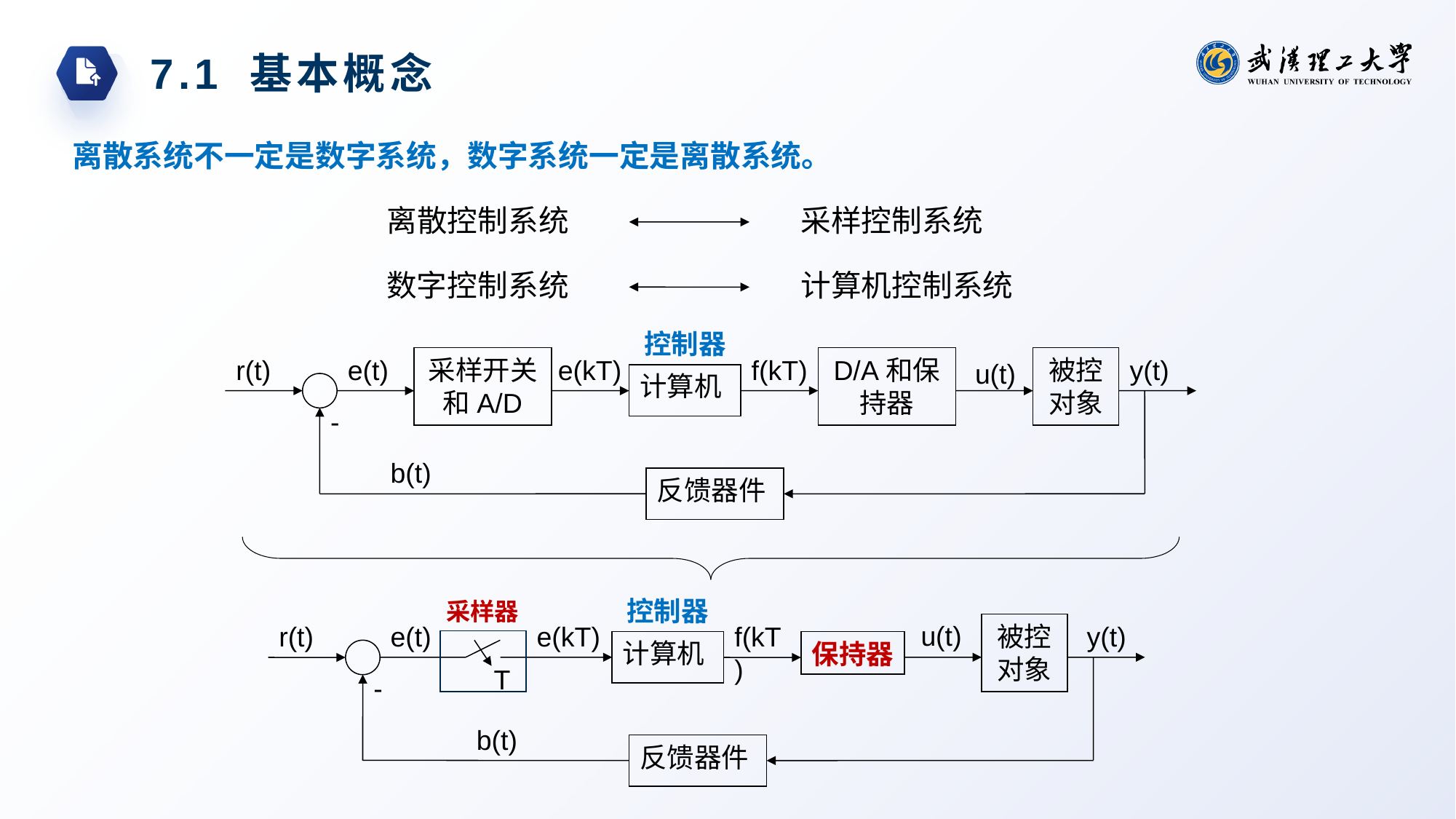

7.1 基本概念

离散系统不一定是数字系统，数字系统一定是离散系统。
离散控制系统
采样控制系统

数字控制系统
计算机控制系统

控制器
r(t)
e(t)
采样开关和A/D

e(kT)
f(kT)
D/A和保持器

被控对象

y(t)
u(t)
计算机

-

b(t)

反馈器件

控制器
采样器
u(t)
被控对象

y(t)
r(t)
e(t)
e(kT)
f(kT)

计算机

保持器

T

-

b(t)

反馈器件